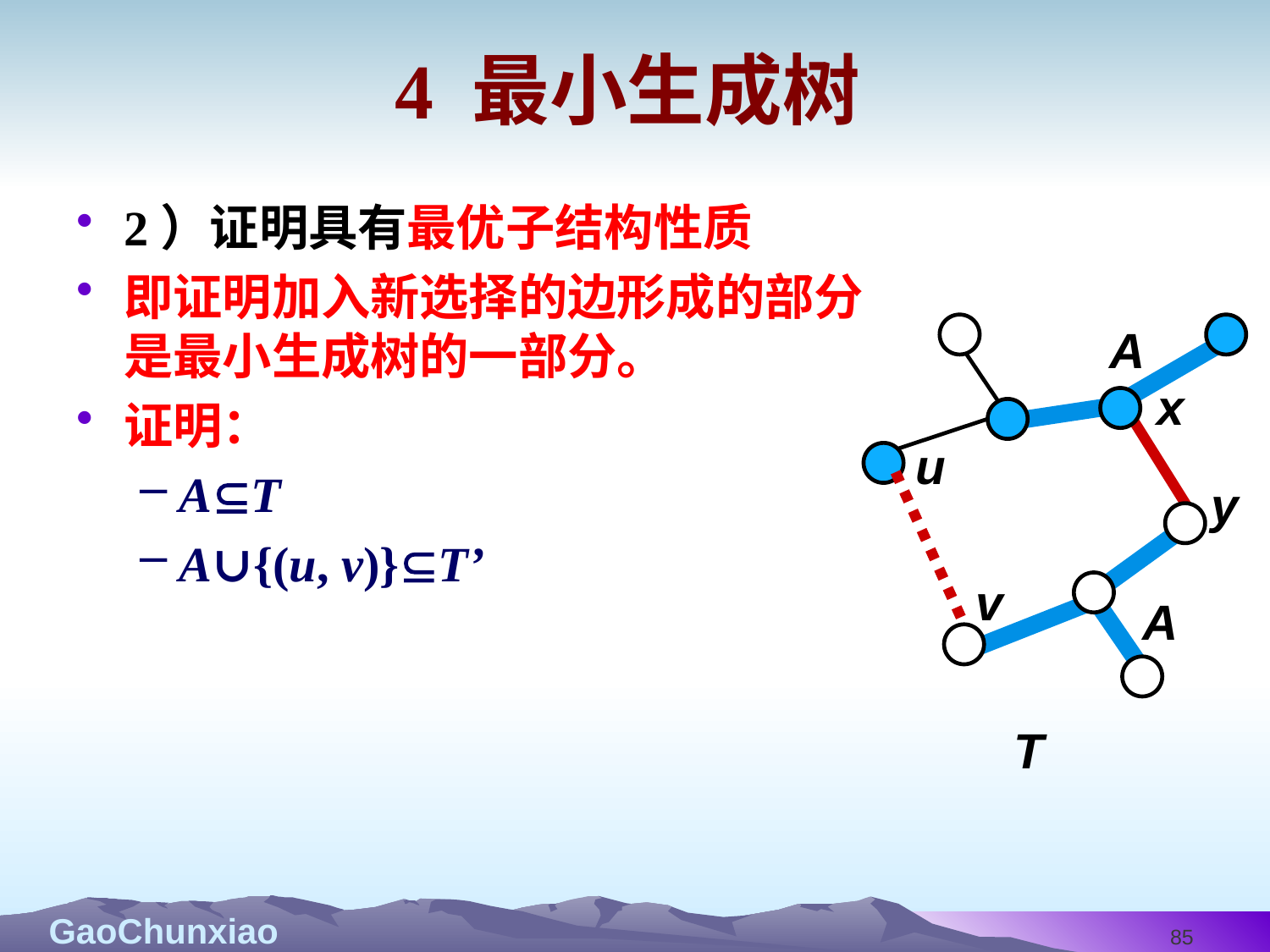

# 4 最小生成树
2）证明具有最优子结构性质
即证明加入新选择的边形成的部分是最小生成树的一部分。
证明：
A⊆T
A∪{(u, v)}⊆T’

A

x

u

y

v

A

T
85